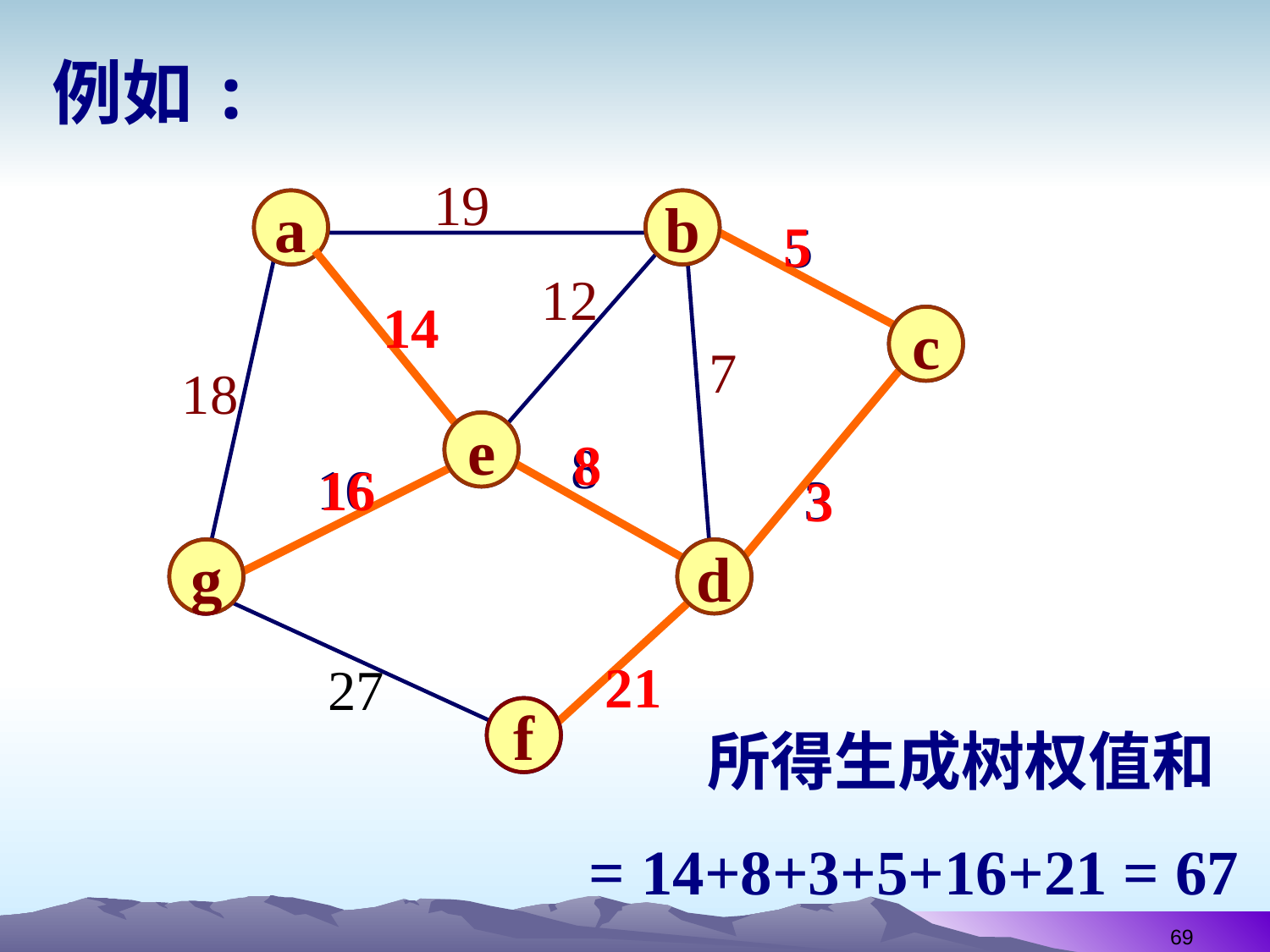

例如:
19
a
b
5

12

14
c
7
18

e
8
16
3

g
d

21
27
f
a
b
5

14
c

e
8
16
3

g
d

21
f
所得生成树权值和
= 14+8+3+5+16+21 = 67
69